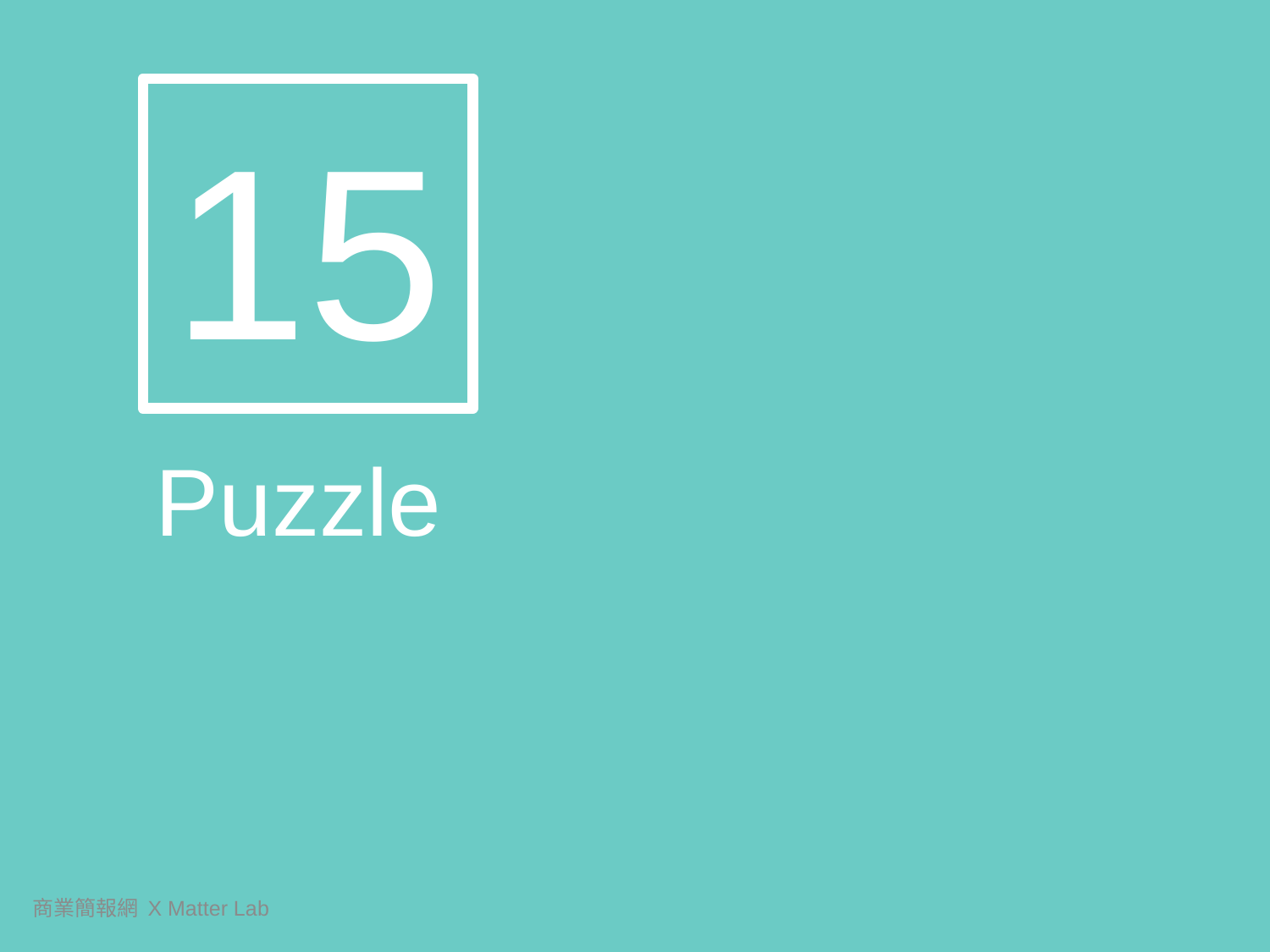

15
Puzzle
商業簡報網 X Matter Lab
314